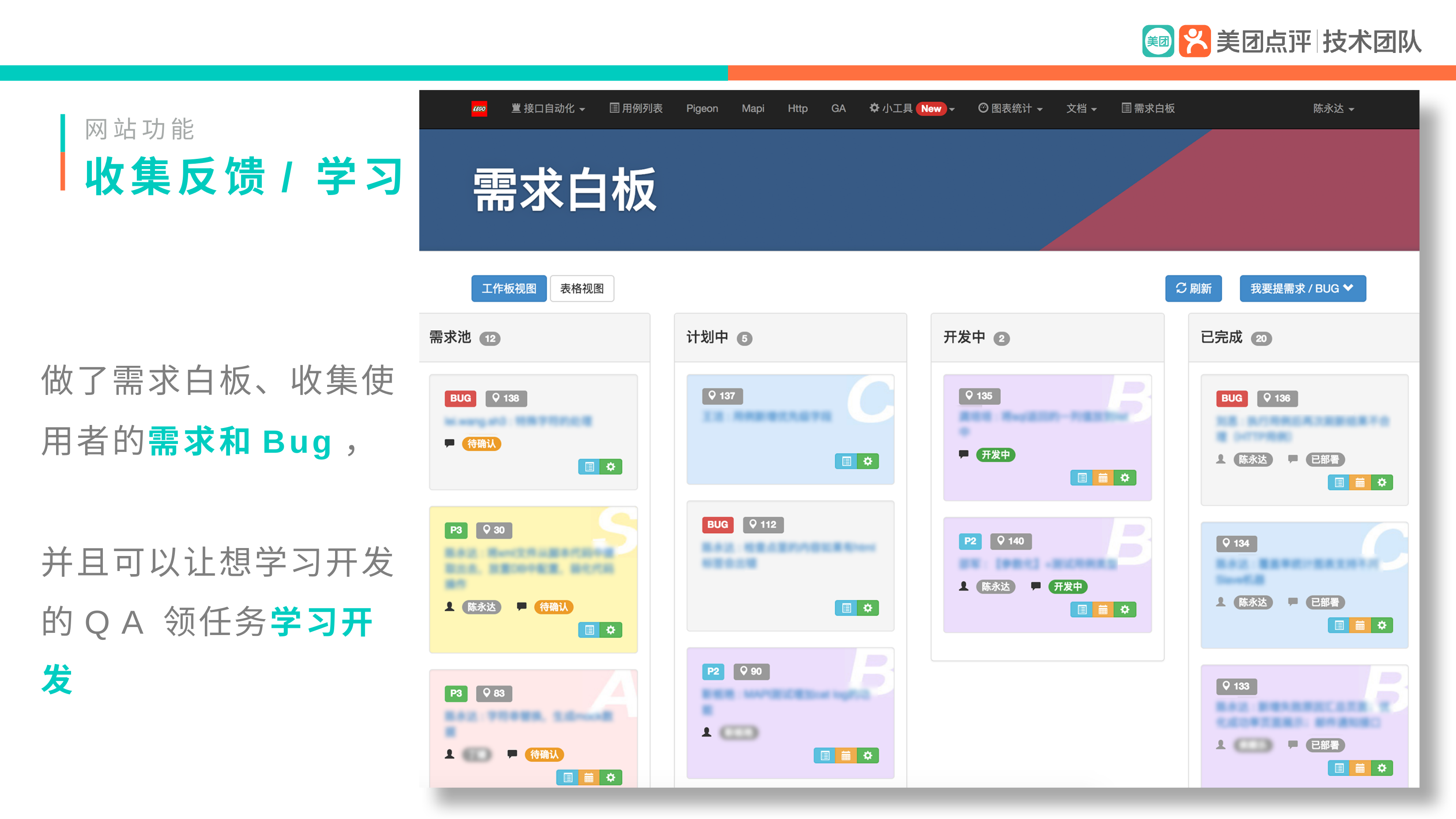

网站功能
# 收集反馈/ 学习

做了需求白板、收集使 用者的需求和Bug，

并且可以让想学习开发 的QA领任务学习开发